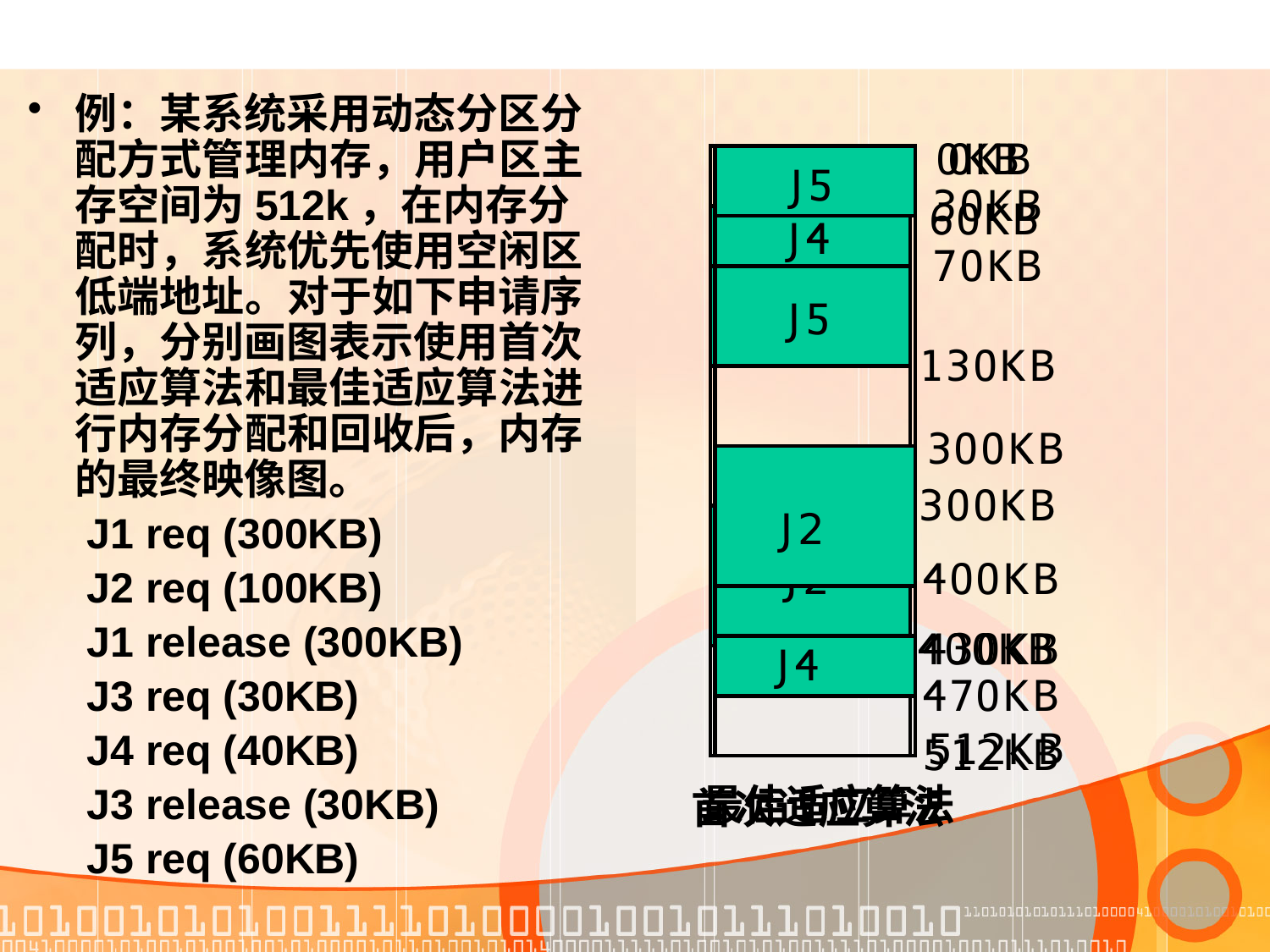

例：某系统采用动态分区分配方式管理内存，用户区主存空间为512k，在内存分配时，系统优先使用空闲区低端地址。对于如下申请序列，分别画图表示使用首次适应算法和最佳适应算法进行内存分配和回收后，内存的最终映像图。
     J1 req (300KB)
     J2 req (100KB)
     J1 release (300KB)
     J3 req (30KB)
     J4 req (40KB)
     J3 release (30KB)
     J5 req (60KB)
0KB

30KB

J4
70KB

J5
130KB
300KB

J2
400KB
512KB
首次适应算法
0KB

J5
60KB
300KB

J2
400KB
430KB
J4

470KB
512KB
最佳适应算法